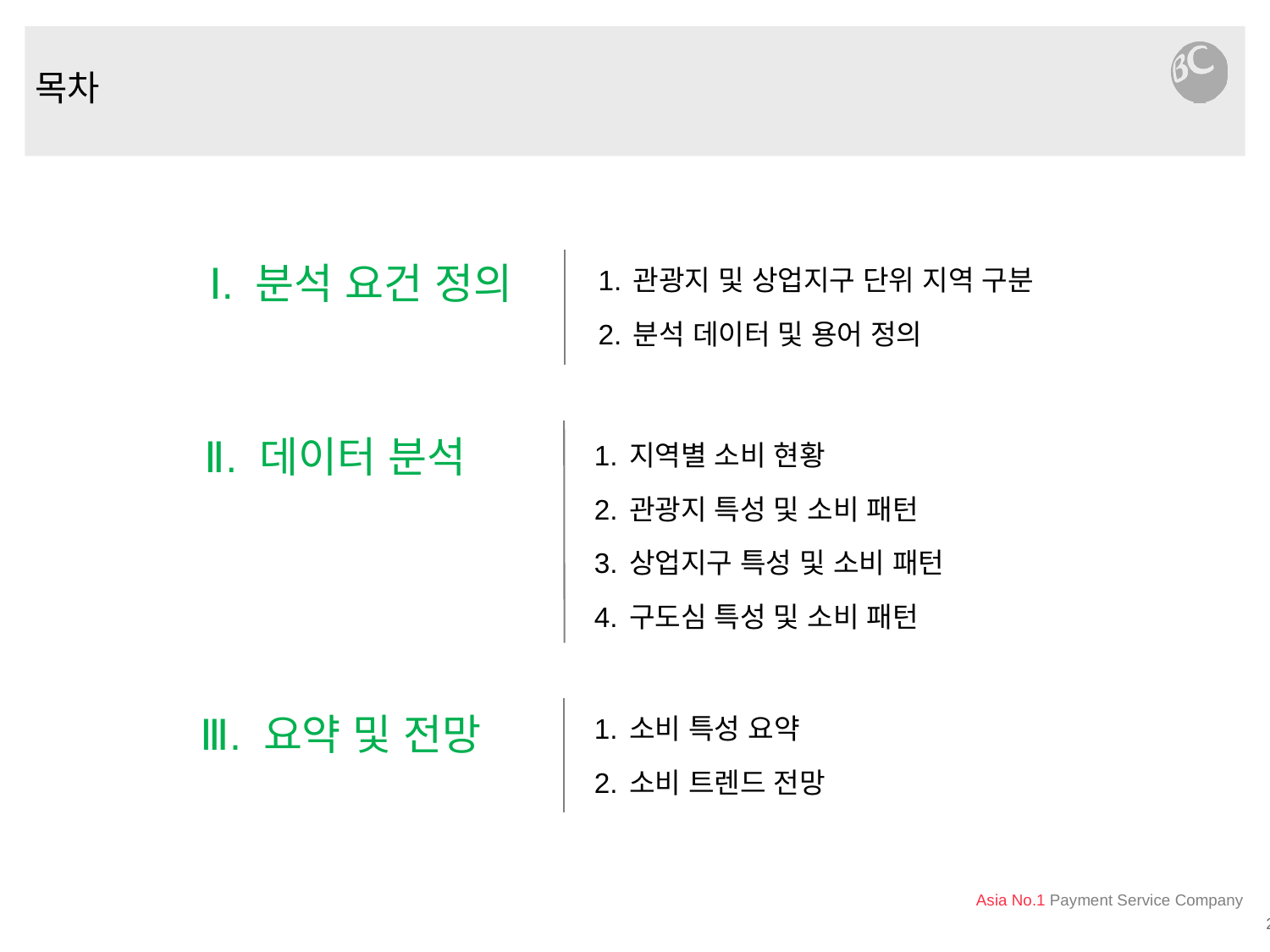

목차
관광지 및 상업지구 단위 지역 구분
분석 데이터 및 용어 정의
Ⅰ. 분석 요건 정의
지역별 소비 현황
관광지 특성 및 소비 패턴
상업지구 특성 및 소비 패턴
구도심 특성 및 소비 패턴
Ⅱ. 데이터 분석
소비 특성 요약
소비 트렌드 전망
Ⅲ. 요약 및 전망